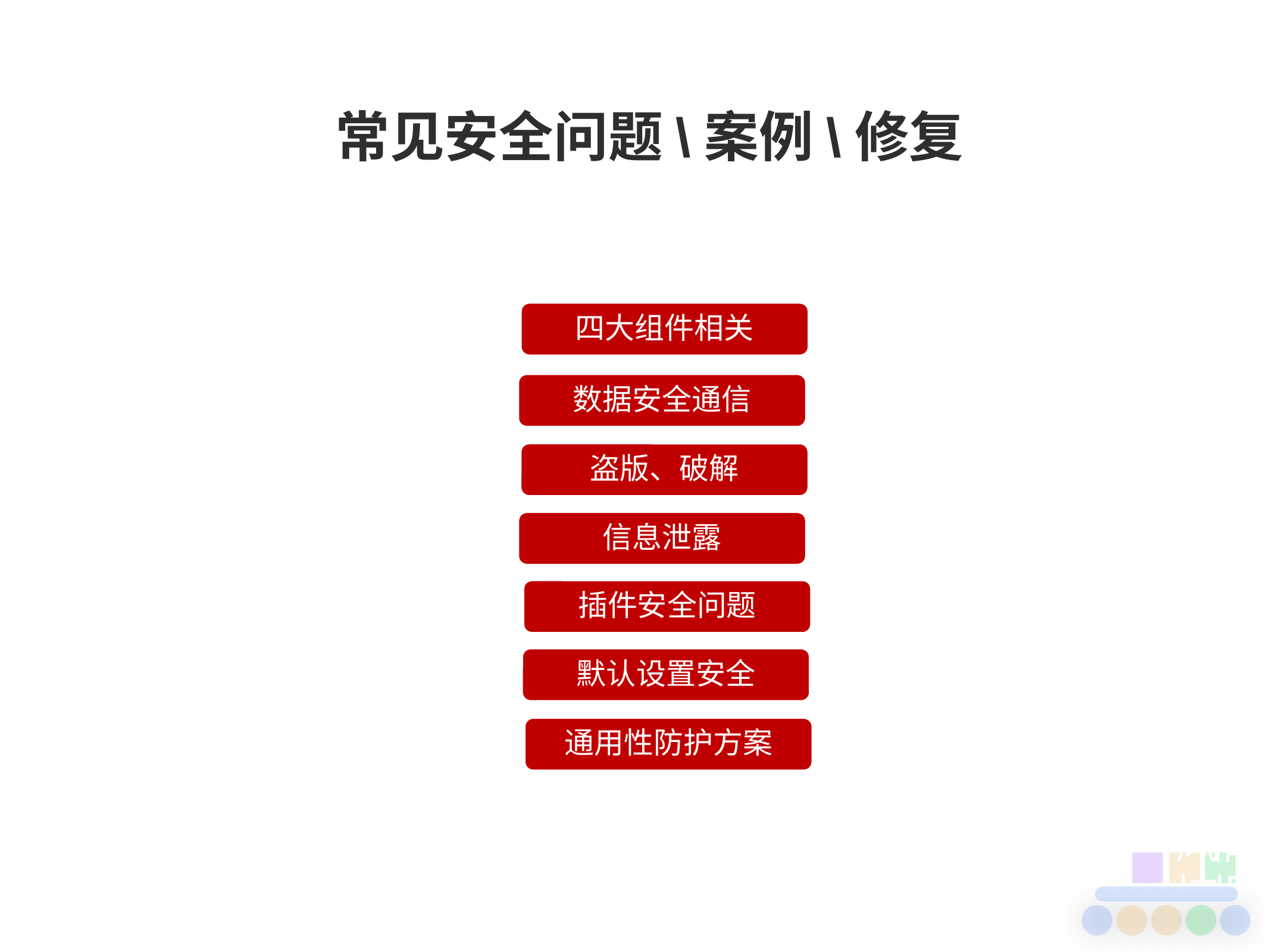

常见安全问题\案例\修复

四大组件相关

数据安全通信

盗版、破解

信息泄露

插件安全问题

默认设置安全

通用性防护方案

风控
情报